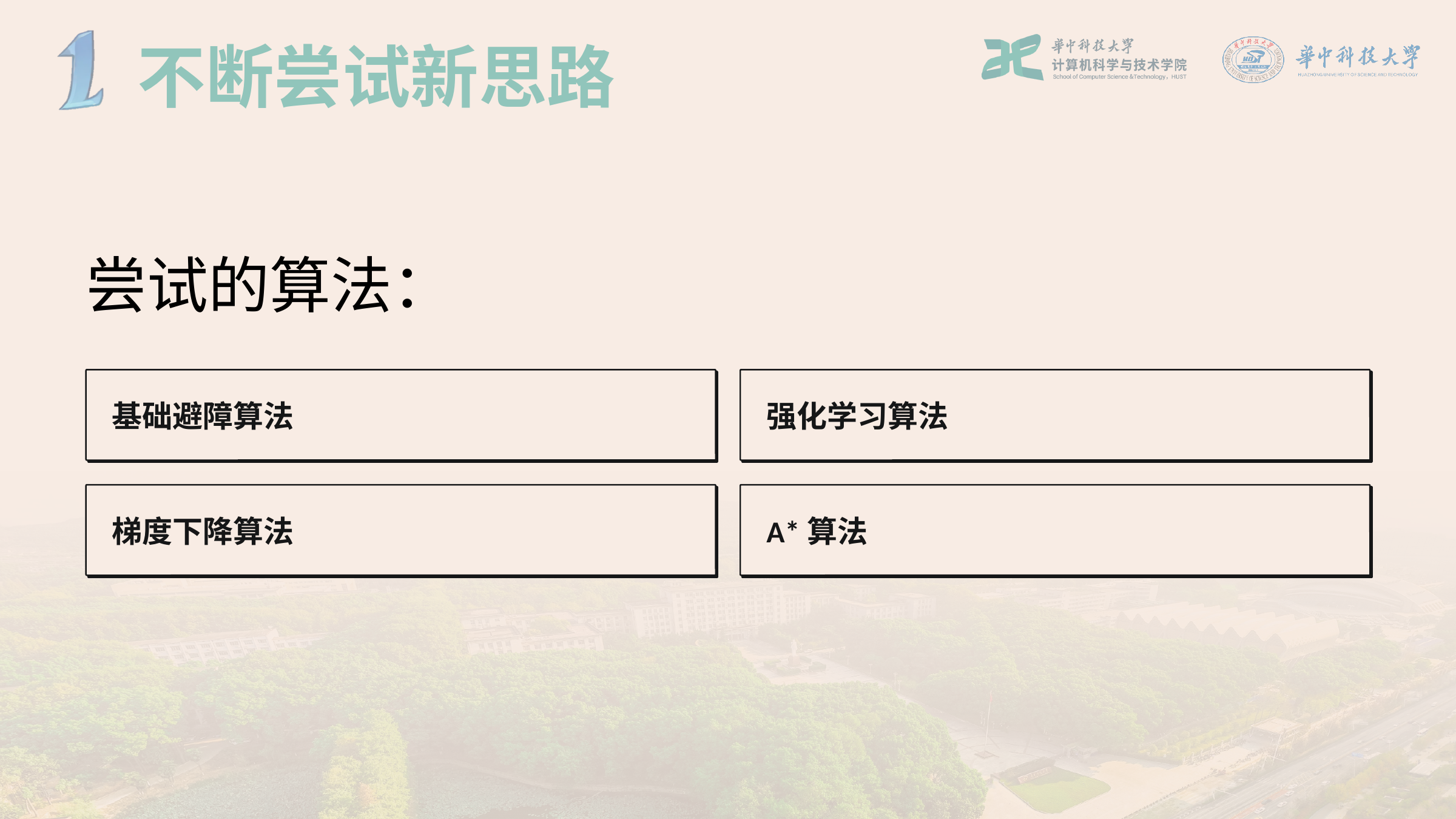

不断尝试新思路
尝试的算法：

基础避障算法
强化学习算法

梯度下降算法
A*算法